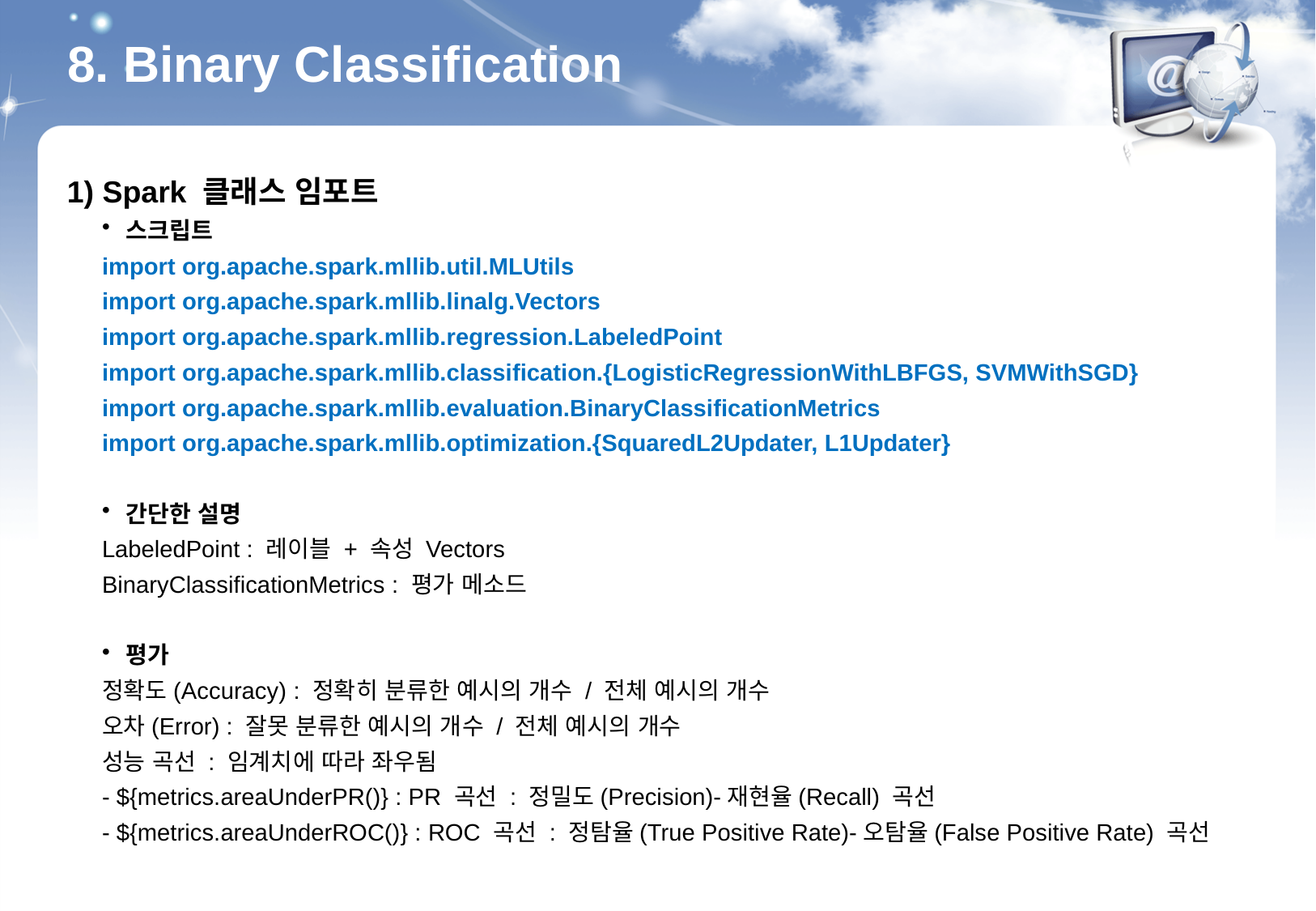

8. Binary Classification
1) Spark 클래스 임포트
스크립트
import org.apache.spark.mllib.util.MLUtils
import org.apache.spark.mllib.linalg.Vectors
import org.apache.spark.mllib.regression.LabeledPoint
import org.apache.spark.mllib.classification.{LogisticRegressionWithLBFGS, SVMWithSGD}
import org.apache.spark.mllib.evaluation.BinaryClassificationMetrics
import org.apache.spark.mllib.optimization.{SquaredL2Updater, L1Updater}

간단한 설명
LabeledPoint : 레이블 + 속성 Vectors
BinaryClassificationMetrics : 평가 메소드

평가
정확도(Accuracy) : 정확히 분류한 예시의 개수 / 전체 예시의 개수
오차(Error) : 잘못 분류한 예시의 개수 / 전체 예시의 개수
성능 곡선 : 임계치에 따라 좌우됨
- ${metrics.areaUnderPR()} : PR 곡선 : 정밀도(Precision)-재현율(Recall) 곡선
- ${metrics.areaUnderROC()} : ROC 곡선 : 정탐율(True Positive Rate)-오탐율(False Positive Rate) 곡선